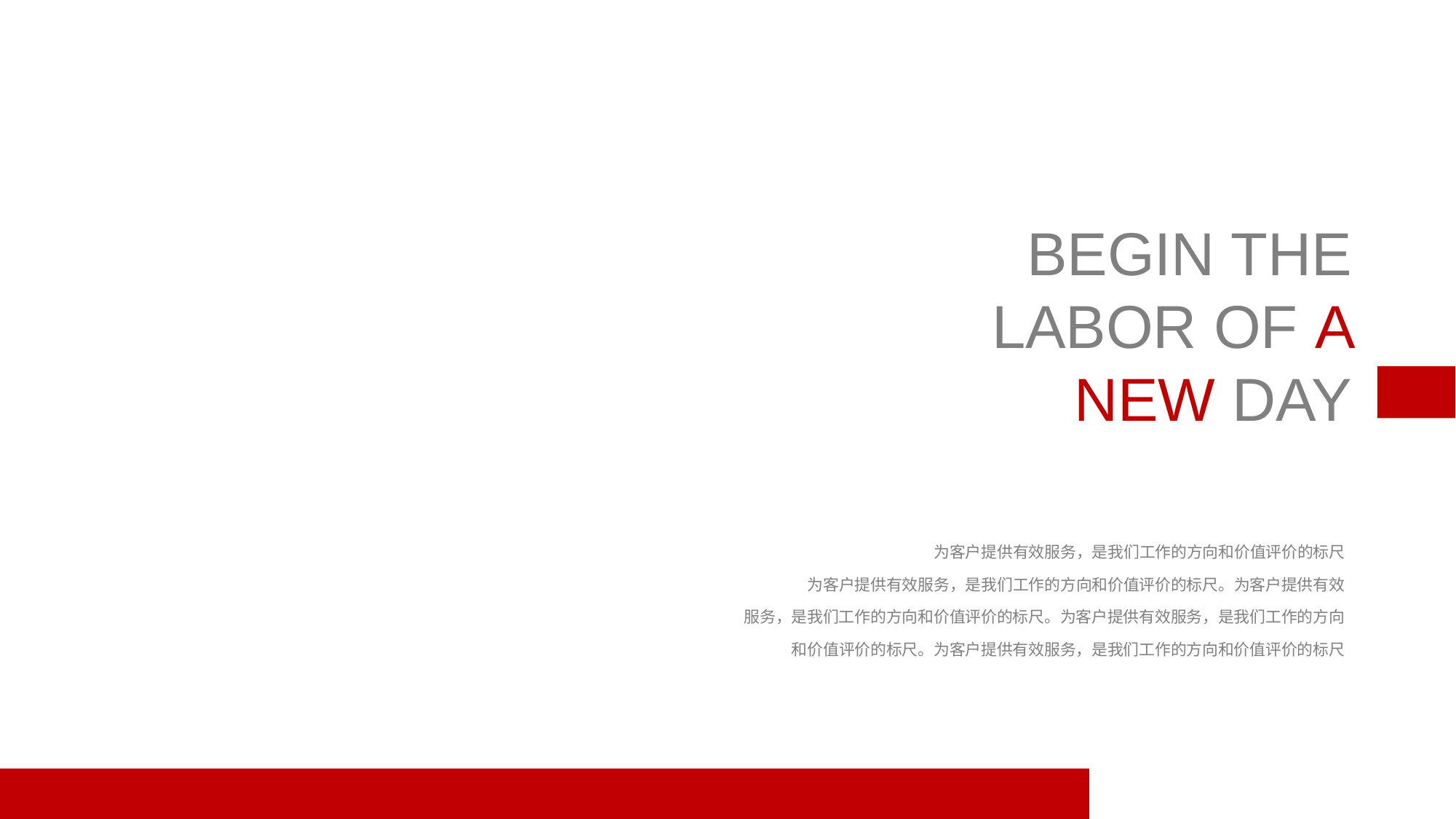

BEGIN THE LABOR OF A NEW DAY

　　为客户提供有效服务，是我们工作的方向和价值评价的标尺
为客户提供有效服务，是我们工作的方向和价值评价的标尺。为客户提供有效
服务，是我们工作的方向和价值评价的标尺。为客户提供有效服务，是我们工作的方向
和价值评价的标尺。为客户提供有效服务，是我们工作的方向和价值评价的标尺